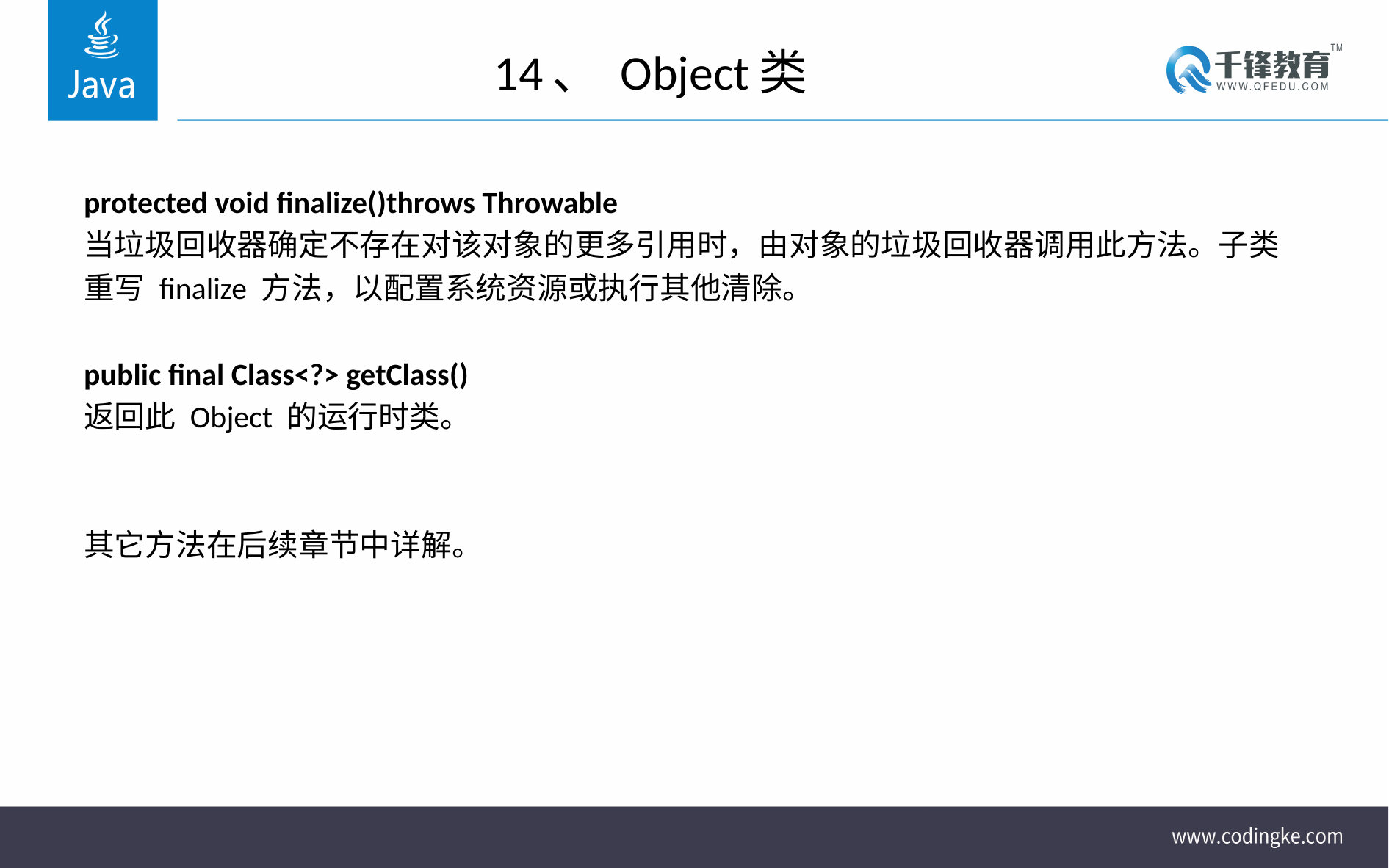

# 14、 Object类
protected void finalize()throws Throwable
当垃圾回收器确定不存在对该对象的更多引用时，由对象的垃圾回收器调用此方法。子类
重写 finalize 方法，以配置系统资源或执行其他清除。

public final Class<?> getClass()
返回此 Object 的运行时类。

其它方法在后续章节中详解。